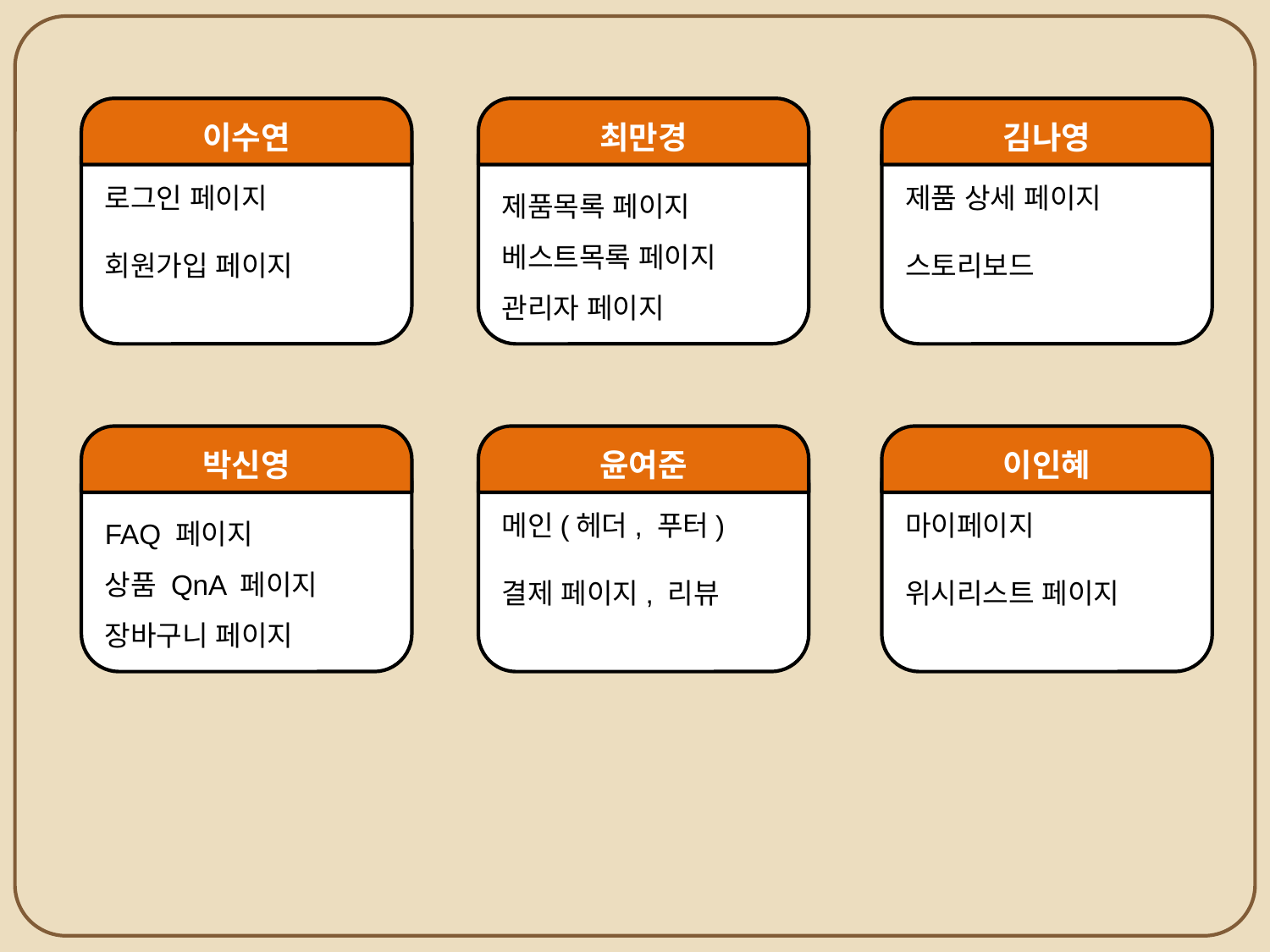

이수연
로그인 페이지
회원가입 페이지
최만경

제품목록 페이지
베스트목록 페이지
관리자 페이지
김나영
제품 상세 페이지
스토리보드
박신영

FAQ 페이지
상품 QnA 페이지
장바구니 페이지
윤여준
메인(헤더, 푸터)
결제 페이지, 리뷰
이인혜
마이페이지
위시리스트 페이지